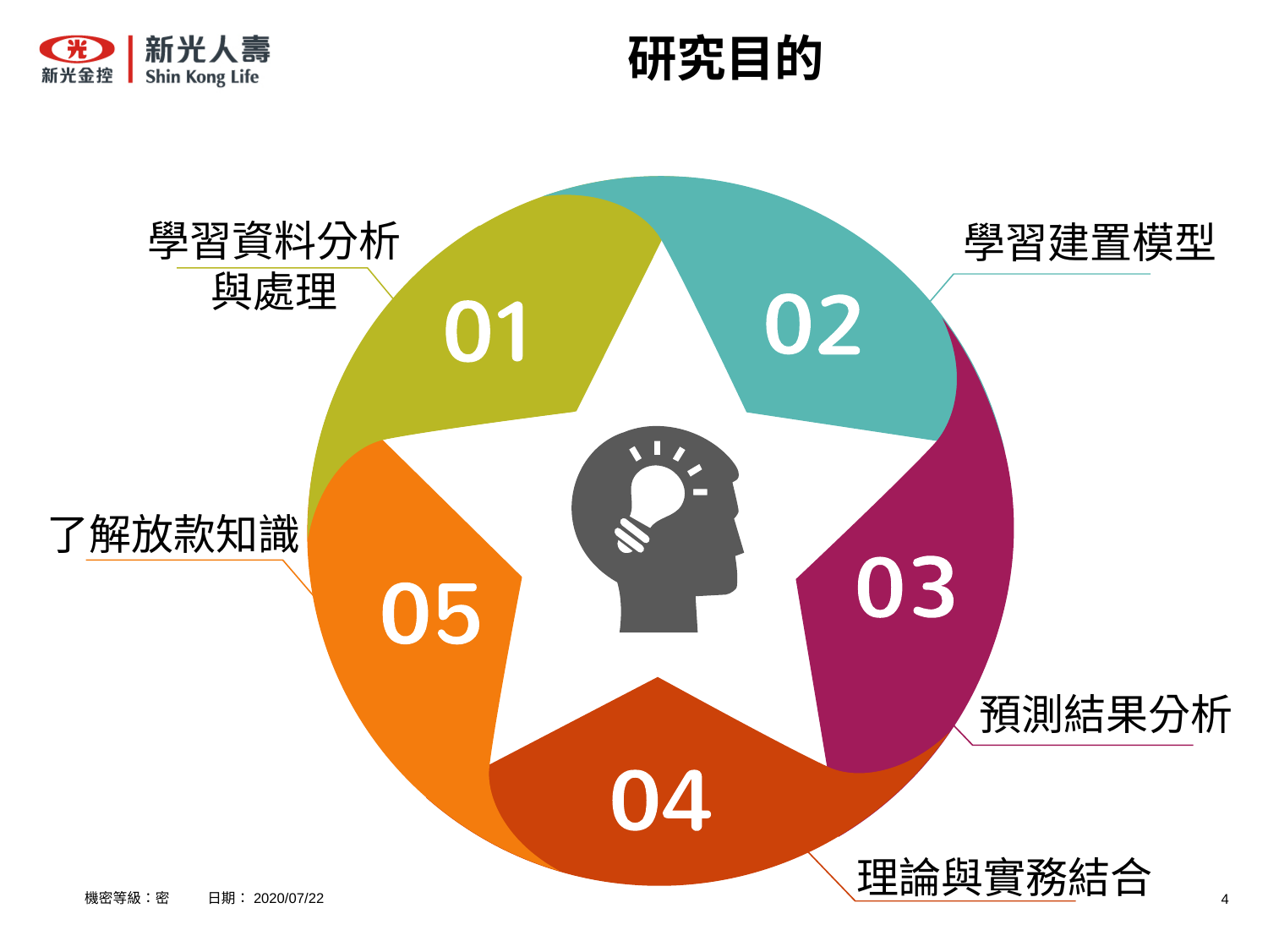

# 研究目的

學習資料分析
與處理
學習建置模型

了解放款知識

預測結果分析

理論與實務結合
機密等級：密            日期：2020/07/22